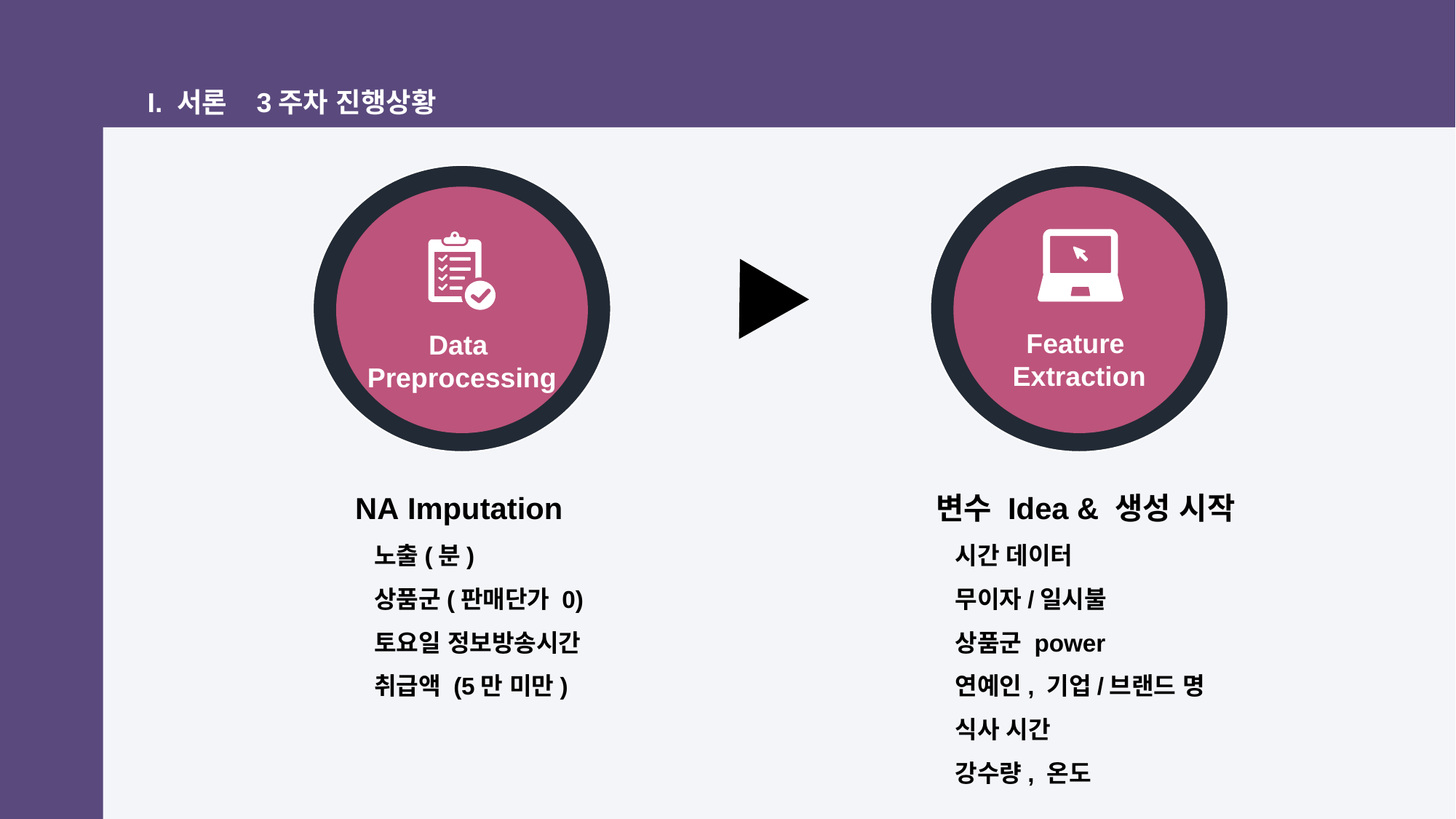

I. 서론   3주차 진행상황

Feature
Extraction
Data
Preprocessing
NA Imputation
  노출(분)
  상품군(판매단가 0)
  토요일 정보방송시간
  취급액 (5만 미만)
변수 Idea & 생성 시작
  시간 데이터
  무이자/일시불
  상품군 power
  연예인, 기업/브랜드 명
  식사 시간
  강수량, 온도